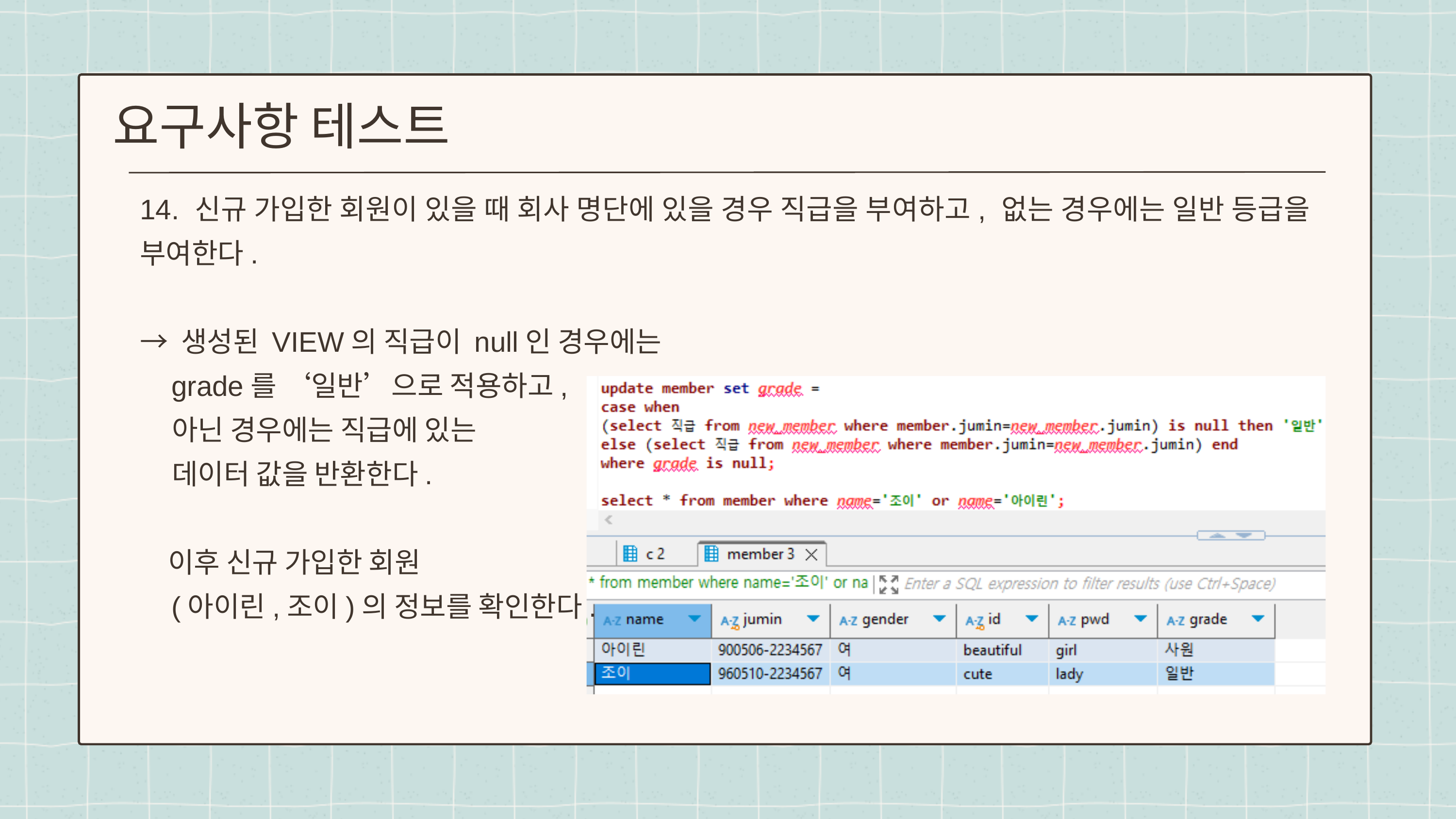

요구사항 테스트

14. 신규 가입한 회원이 있을 때 회사 명단에 있을 경우 직급을 부여하고, 없는 경우에는 일반 등급을 부여한다.

→ 생성된 VIEW의 직급이 null인 경우에는
    grade를 ‘일반’으로 적용하고,
    아닌 경우에는 직급에 있는
    데이터 값을 반환한다.

　이후 신규 가입한 회원
    (아이린,조이)의 정보를 확인한다.